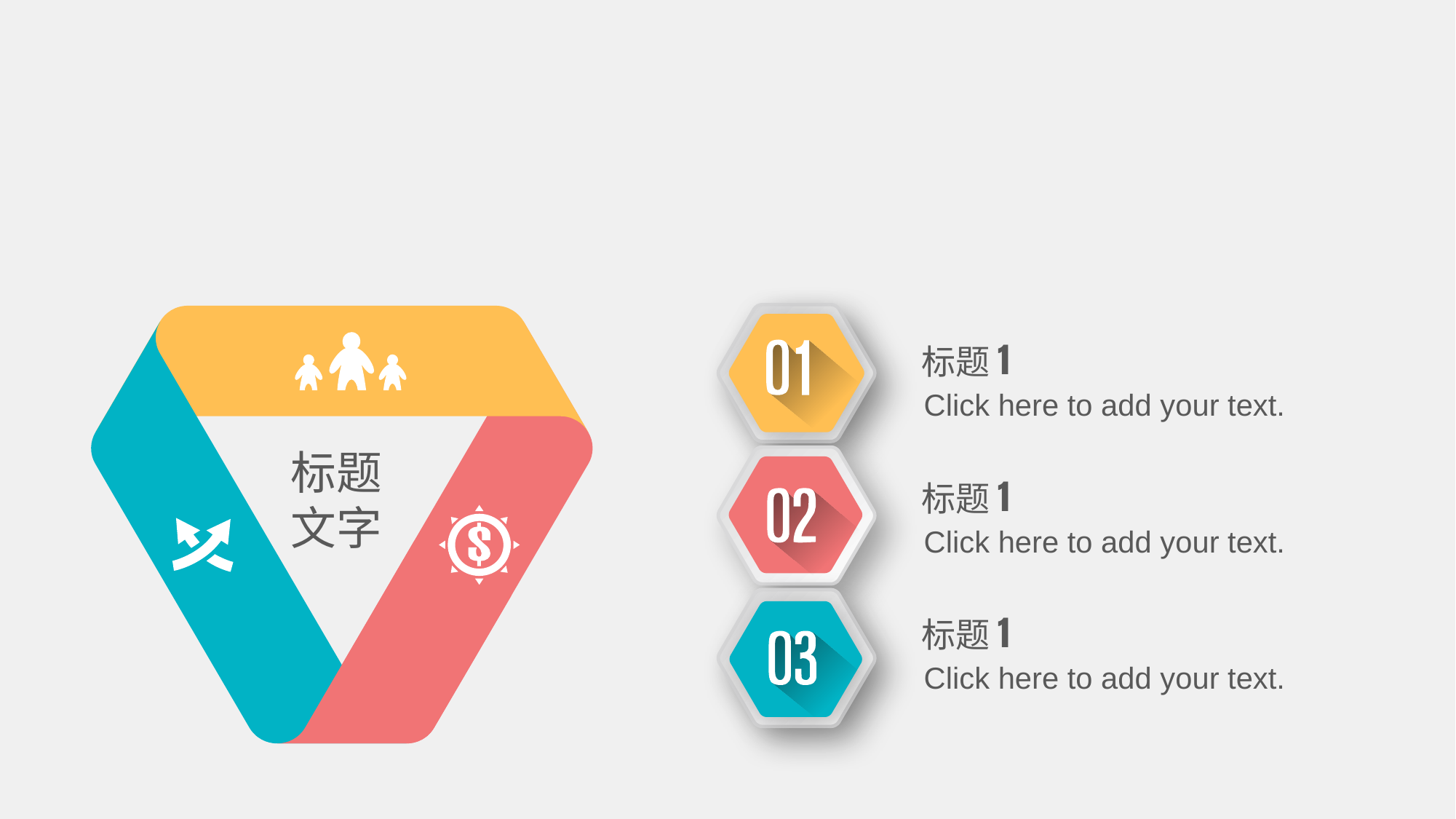

标题
文字

标题1
Click here to add your text.

标题1
Click here to add your text.

标题1
Click here to add your text.